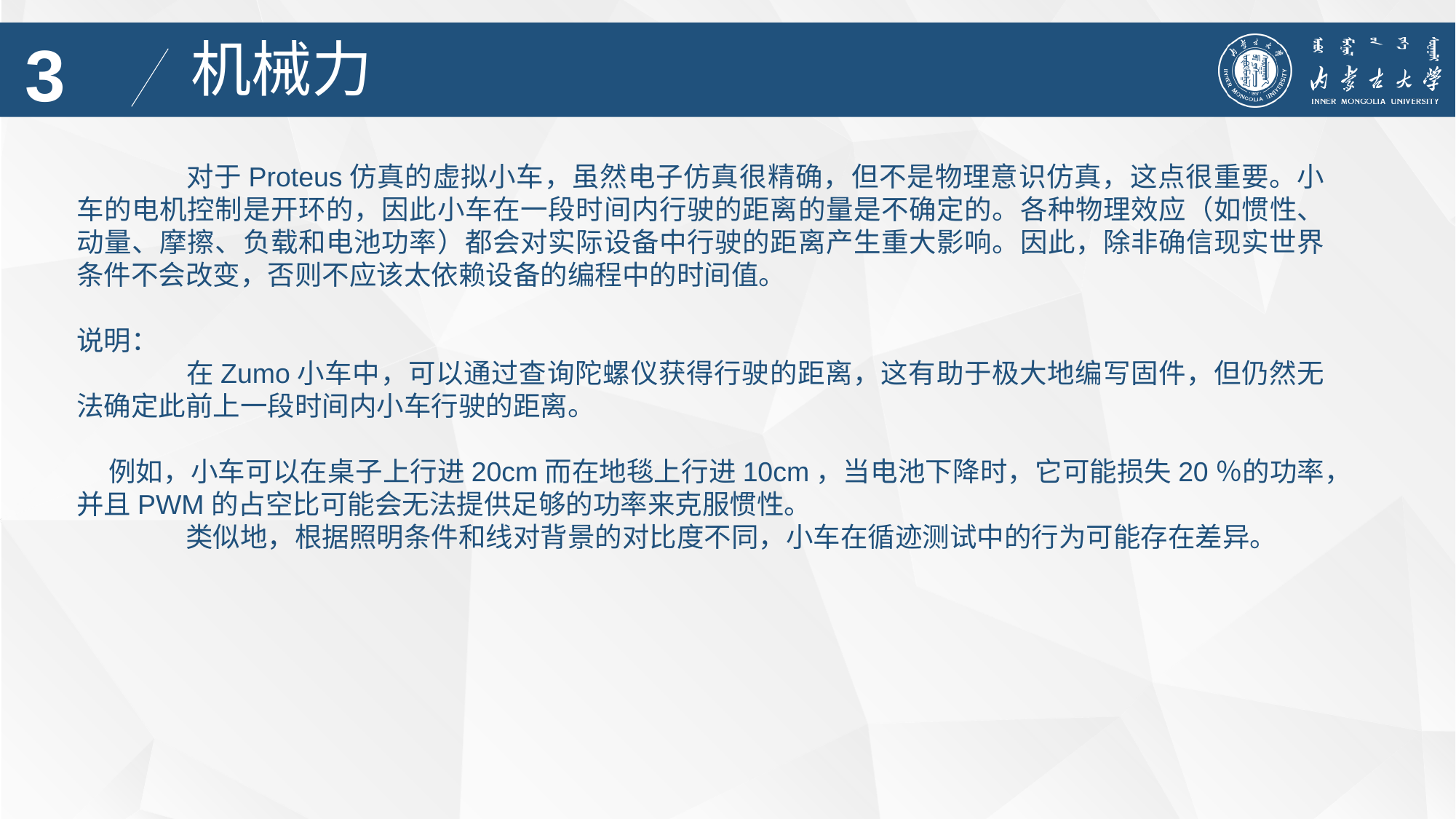

3
机械力
	对于Proteus仿真的虚拟小车，虽然电子仿真很精确，但不是物理意识仿真，这点很重要。小车的电机控制是开环的，因此小车在一段时间内行驶的距离的量是不确定的。各种物理效应（如惯性、动量、摩擦、负载和电池功率）都会对实际设备中行驶的距离产生重大影响。因此，除非确信现实世界条件不会改变，否则不应该太依赖设备的编程中的时间值。

说明：
	在Zumo小车中，可以通过查询陀螺仪获得行驶的距离，这有助于极大地编写固件，但仍然无法确定此前上一段时间内小车行驶的距离。

    例如，小车可以在桌子上行进20cm而在地毯上行进10cm，当电池下降时，它可能损失20％的功率，并且PWM的占空比可能会无法提供足够的功率来克服惯性。
	类似地，根据照明条件和线对背景的对比度不同，小车在循迹测试中的行为可能存在差异。